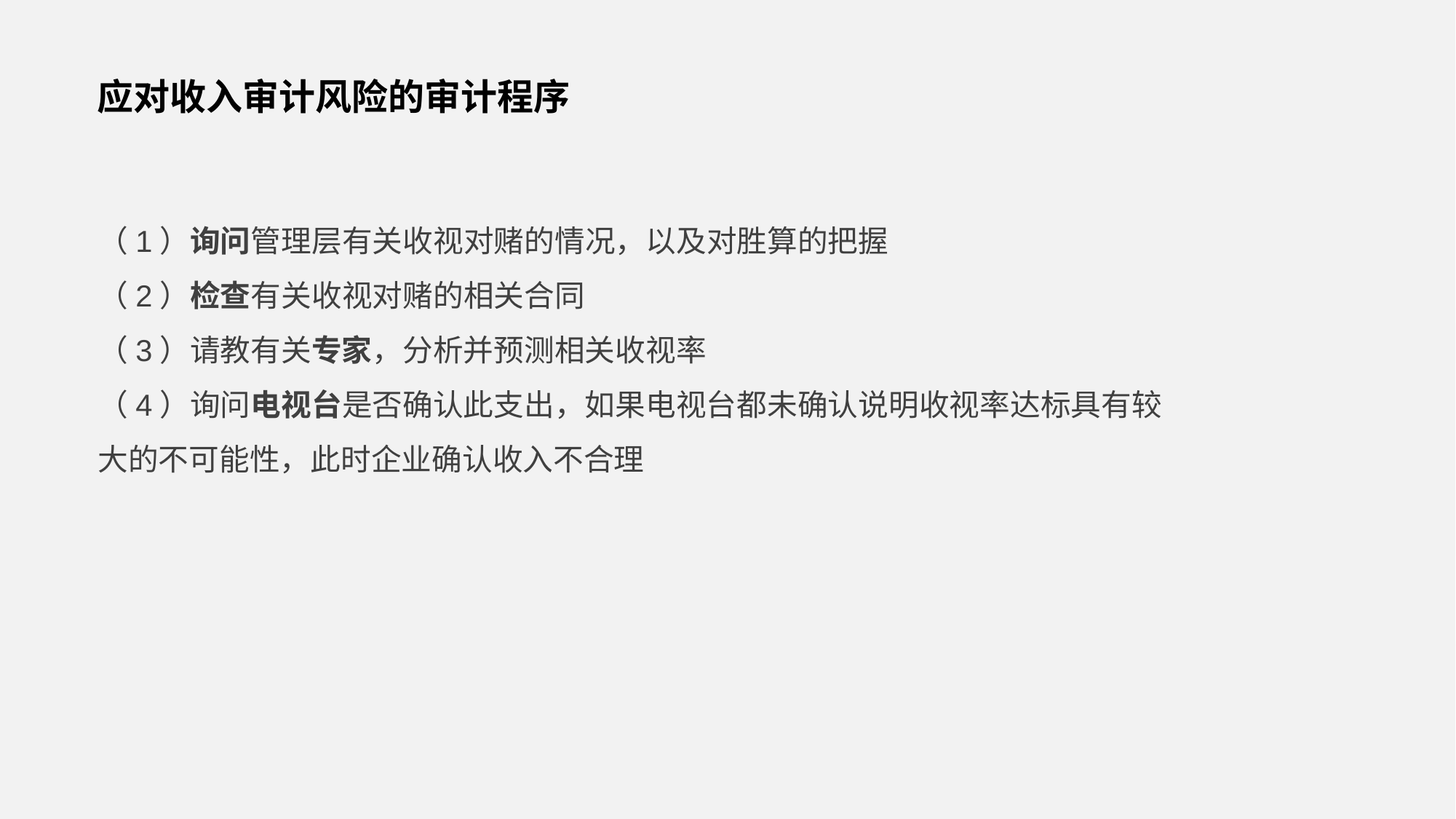

应对收入审计风险的审计程序
（1）询问管理层有关收视对赌的情况，以及对胜算的把握
（2）检查有关收视对赌的相关合同
（3）请教有关专家，分析并预测相关收视率
（4）询问电视台是否确认此支出，如果电视台都未确认说明收视率达标具有较大的不可能性，此时企业确认收入不合理